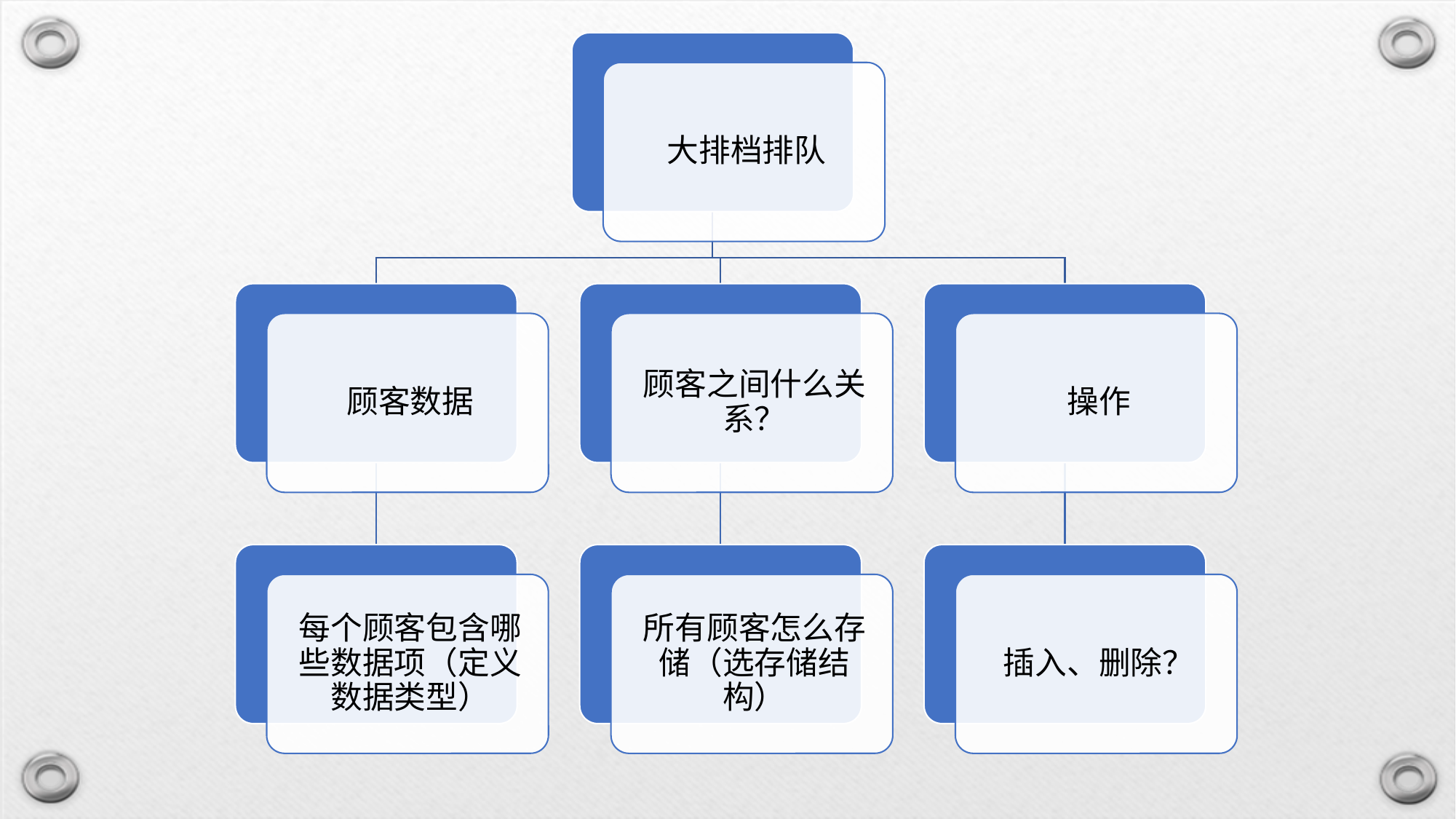

大排档排队
顾客数据
每个顾客包含哪些数据项（定义数据类型）
顾客之间什么关系？
所有顾客怎么存储（选存储结构）
操作
插入、删除？